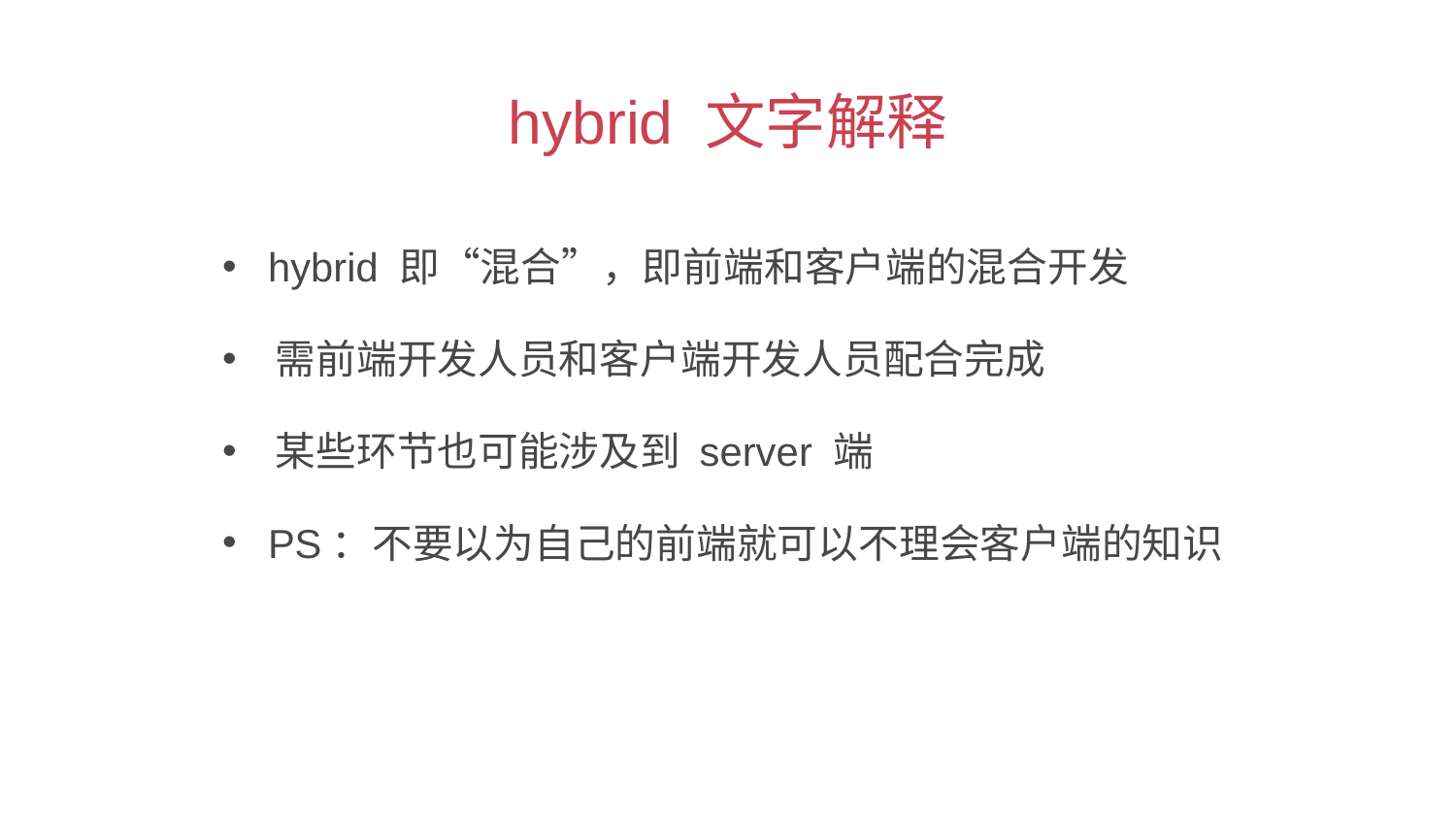

hybrid 文字解释
 hybrid 即“混合”，即前端和客户端的混合开发
 需前端开发人员和客户端开发人员配合完成
 某些环节也可能涉及到 server 端
 PS：不要以为自己的前端就可以不理会客户端的知识